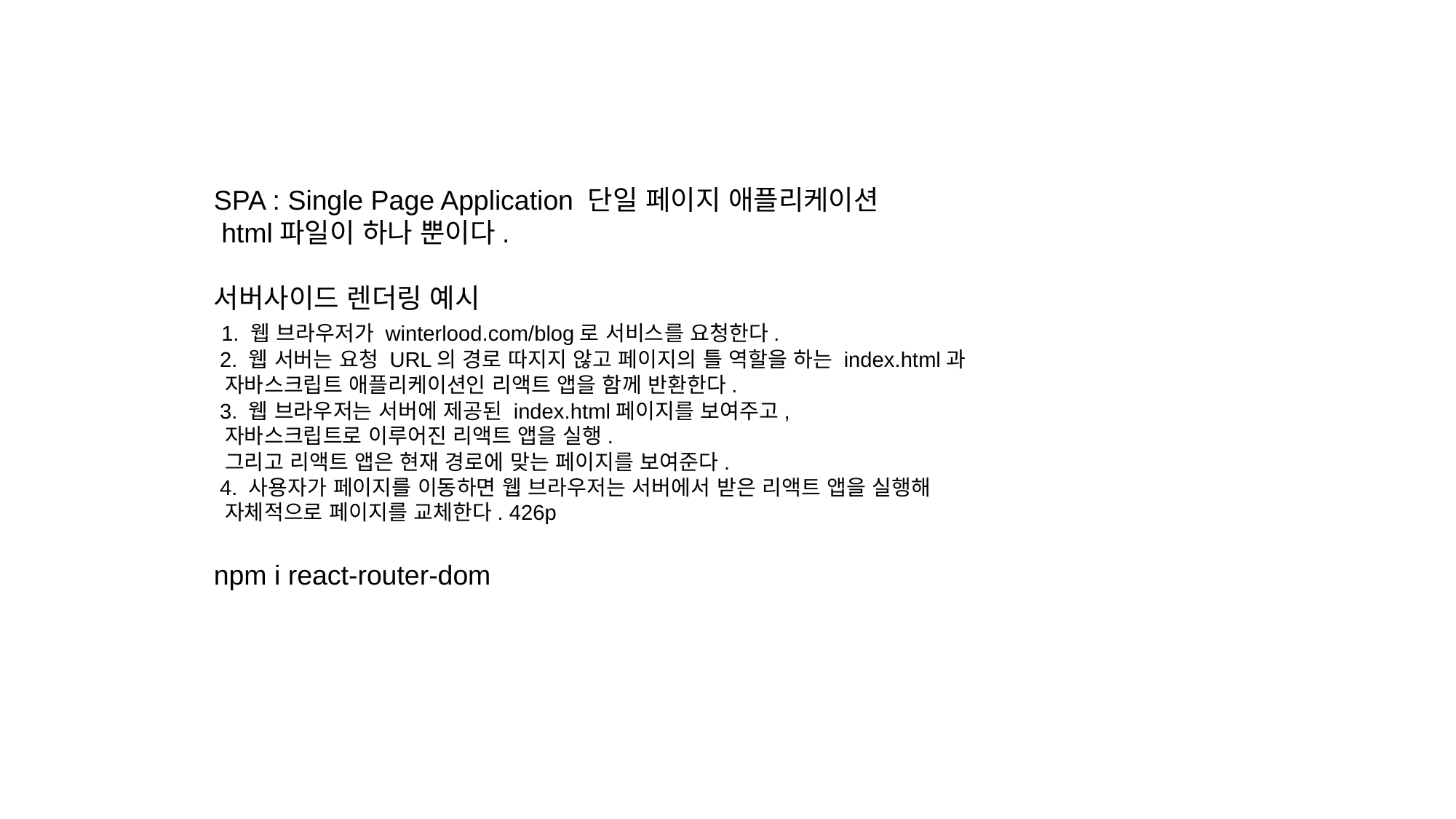

SPA : Single Page Application 단일 페이지 애플리케이션
 html파일이 하나 뿐이다.

서버사이드 렌더링 예시
 1. 웹 브라우저가 winterlood.com/blog로 서비스를 요청한다.
 2. 웹 서버는 요청 URL의 경로 따지지 않고 페이지의 틀 역할을 하는 index.html과
 자바스크립트 애플리케이션인 리액트 앱을 함께 반환한다.
 3. 웹 브라우저는 서버에 제공된 index.html페이지를 보여주고,
 자바스크립트로 이루어진 리액트 앱을 실행.
 그리고 리액트 앱은 현재 경로에 맞는 페이지를 보여준다.
 4. 사용자가 페이지를 이동하면 웹 브라우저는 서버에서 받은 리액트 앱을 실행해
 자체적으로 페이지를 교체한다. 426p

npm i react-router-dom